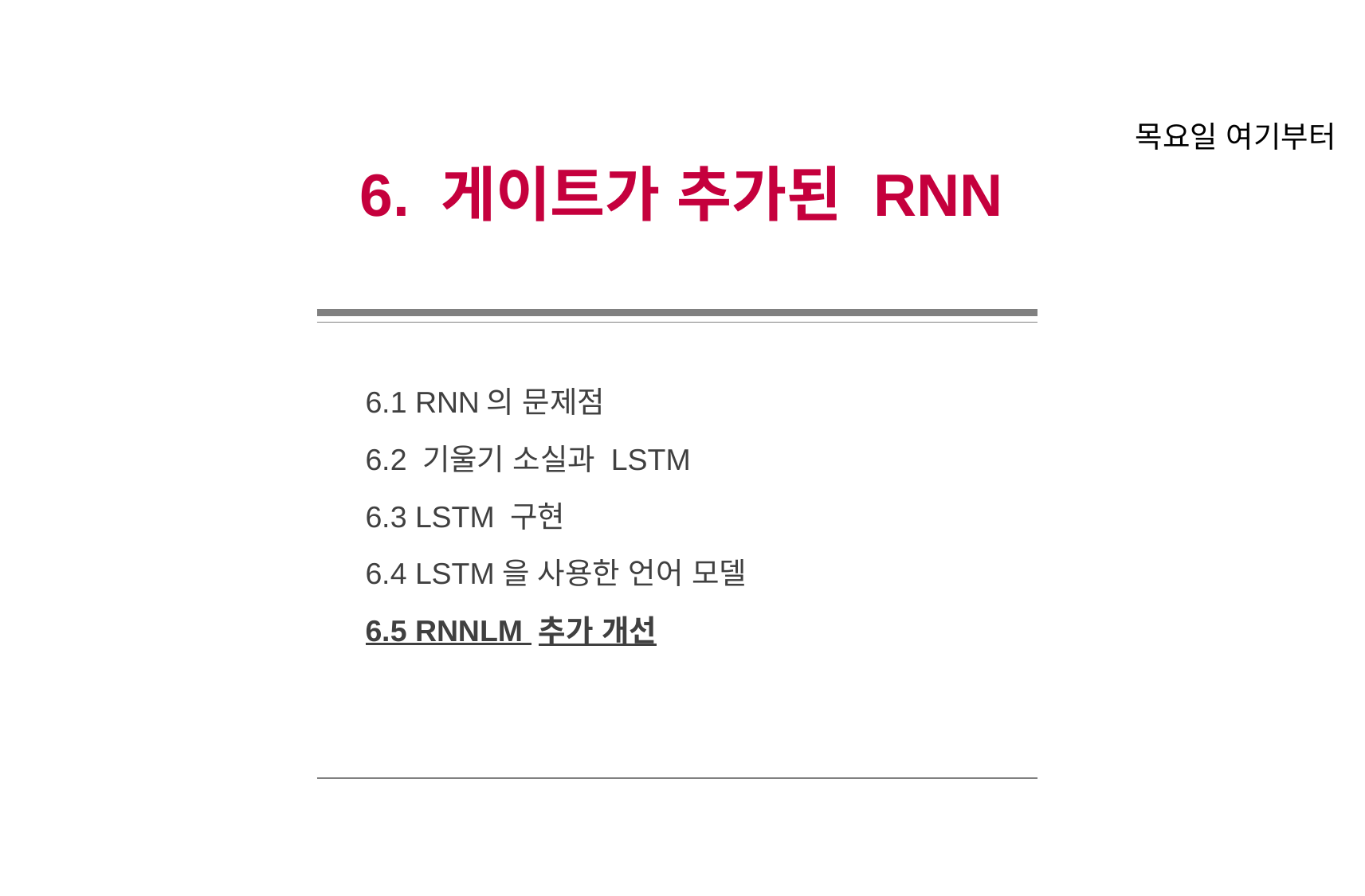

목요일 여기부터
6. 게이트가 추가된 RNN
6.1 RNN의 문제점
6.2 기울기 소실과 LSTM
6.3 LSTM 구현
6.4 LSTM을 사용한 언어 모델
6.5 RNNLM 추가 개선